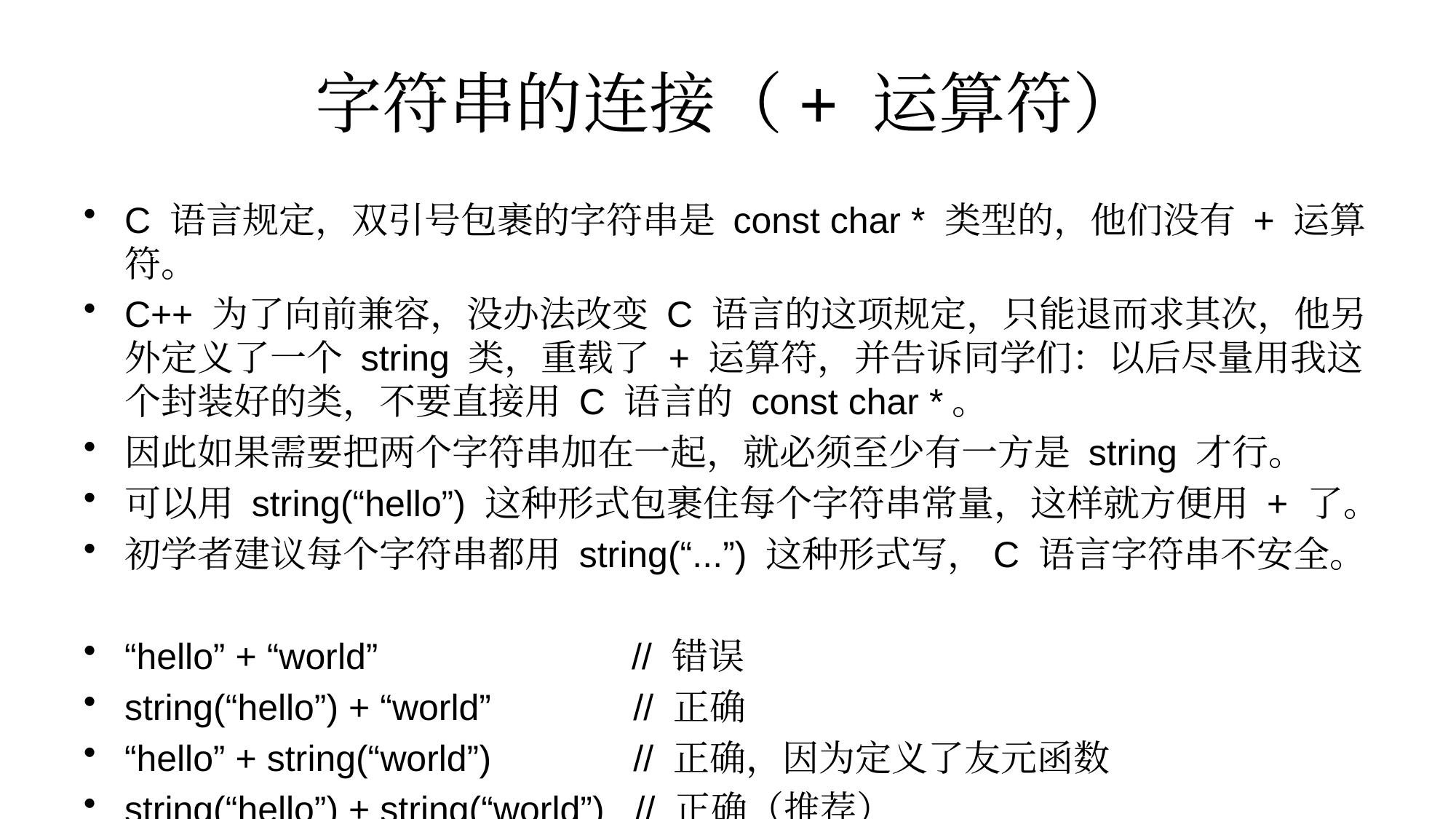

# 字符串的连接（+ 运算符）
C 语言规定，双引号包裹的字符串是 const char * 类型的，他们没有 + 运算符。
C++ 为了向前兼容，没办法改变 C 语言的这项规定，只能退而求其次，他另外定义了一个 string 类，重载了 + 运算符，并告诉同学们：以后尽量用我这个封装好的类，不要直接用 C 语言的 const char *。
因此如果需要把两个字符串加在一起，就必须至少有一方是 string 才行。
可以用 string(“hello”) 这种形式包裹住每个字符串常量，这样就方便用 + 了。
初学者建议每个字符串都用 string(“...”) 这种形式写，C 语言字符串不安全。

“hello” + “world”                         // 错误
string(“hello”) + “world”              // 正确
“hello” + string(“world”)              // 正确，因为定义了友元函数
string(“hello”) + string(“world”)   // 正确（推荐）